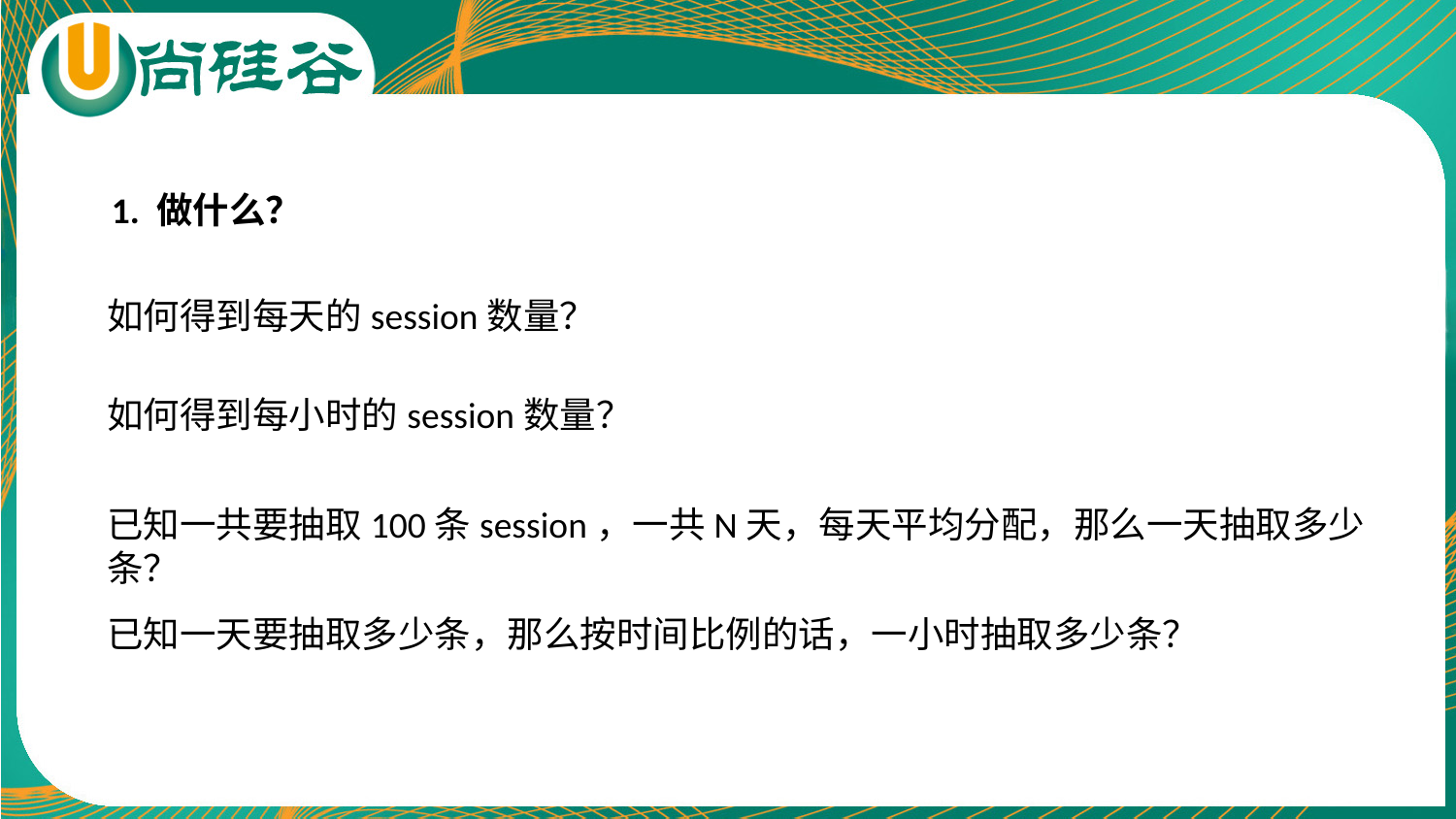

1. 做什么？
如何得到每天的session数量？
如何得到每小时的session数量？
已知一共要抽取100条session，一共N天，每天平均分配，那么一天抽取多少条？
已知一天要抽取多少条，那么按时间比例的话，一小时抽取多少条？